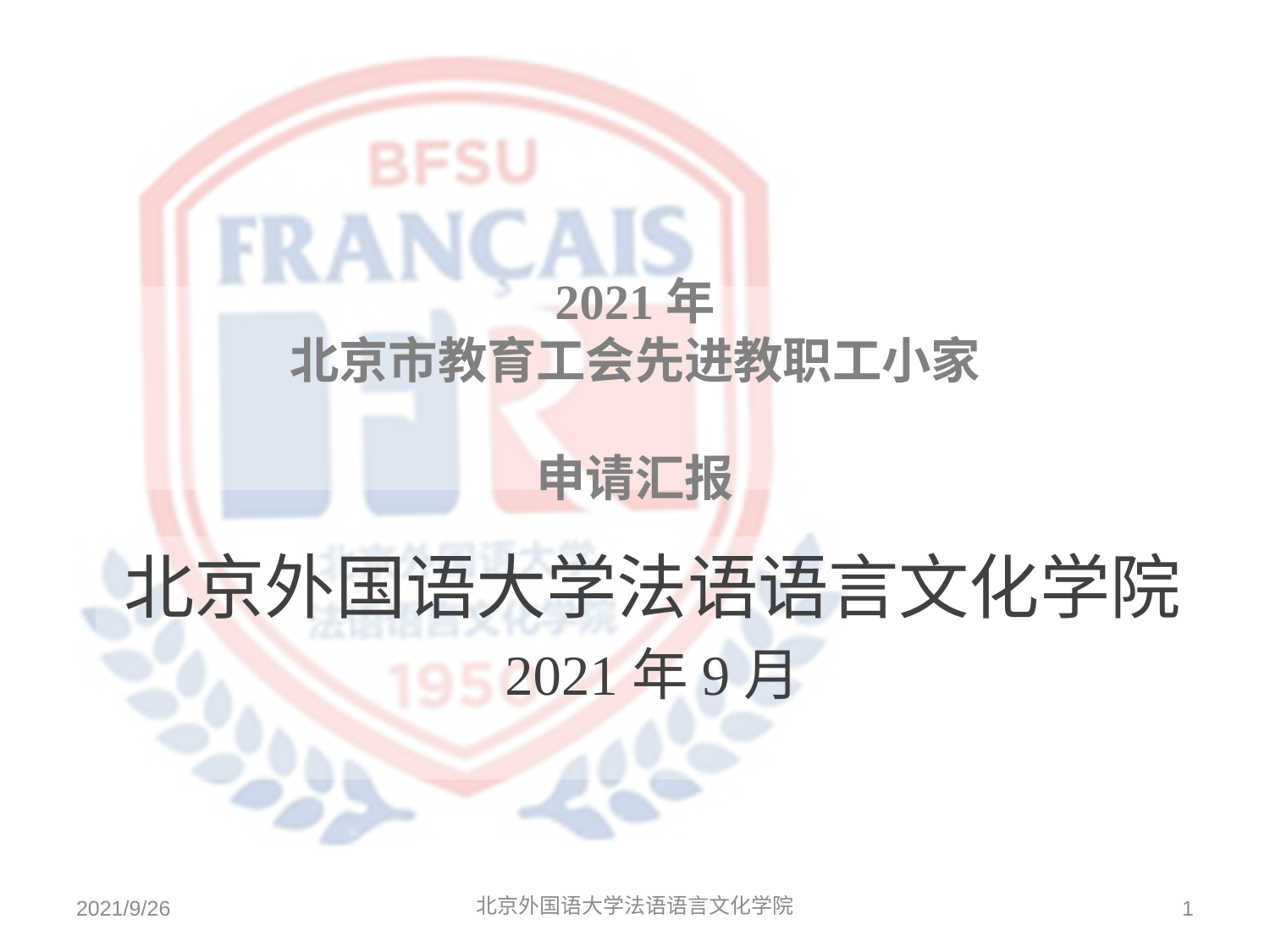

# 2021年 北京市教育工会先进教职工小家 申请汇报
北京外国语大学法语语言文化学院
2021年9月
2021/9/26
北京外国语大学法语语言文化学院
1